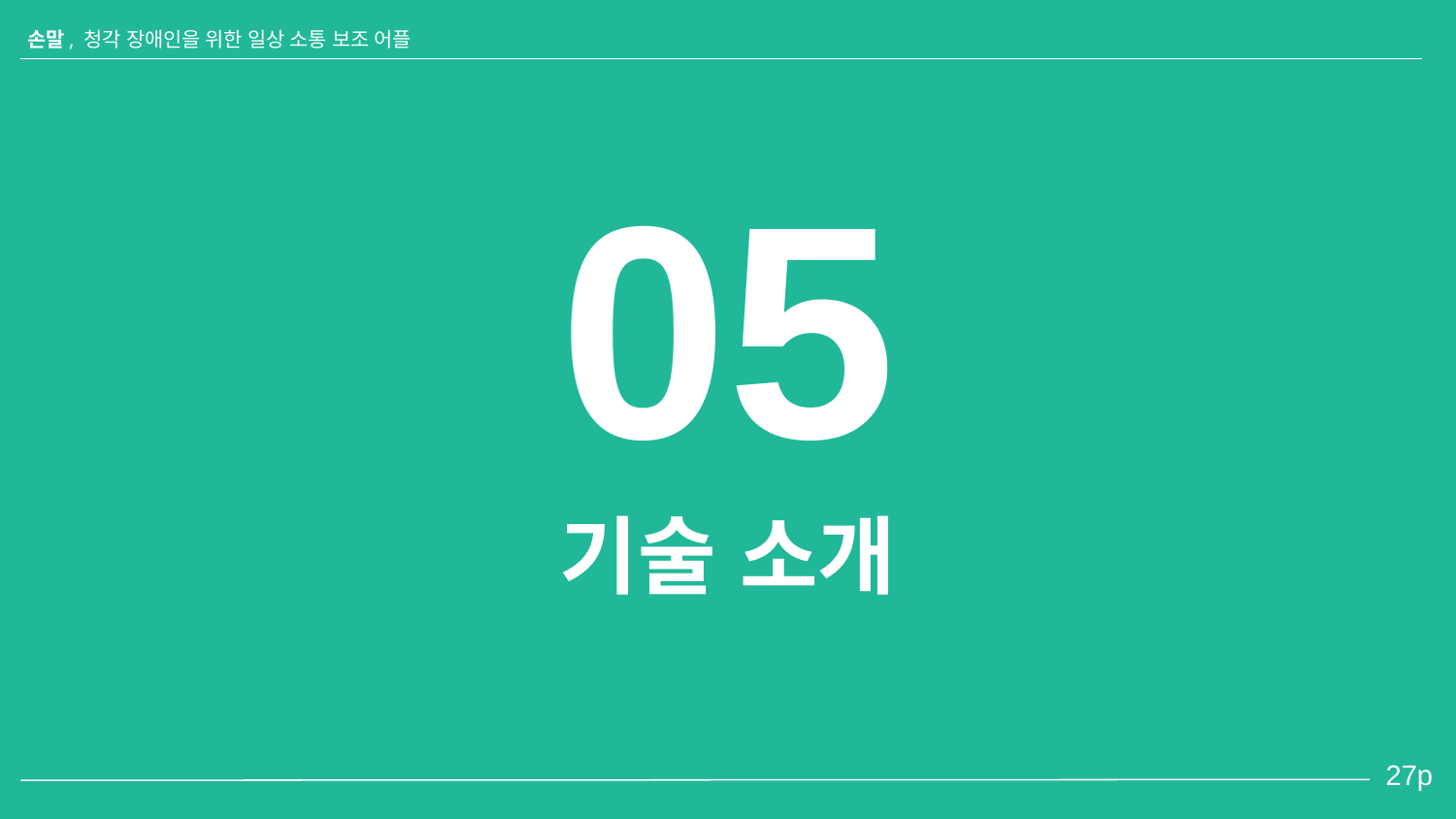

손말, 청각 장애인을 위한 일상 소통 보조 어플
05
# 기술 소개
  27p